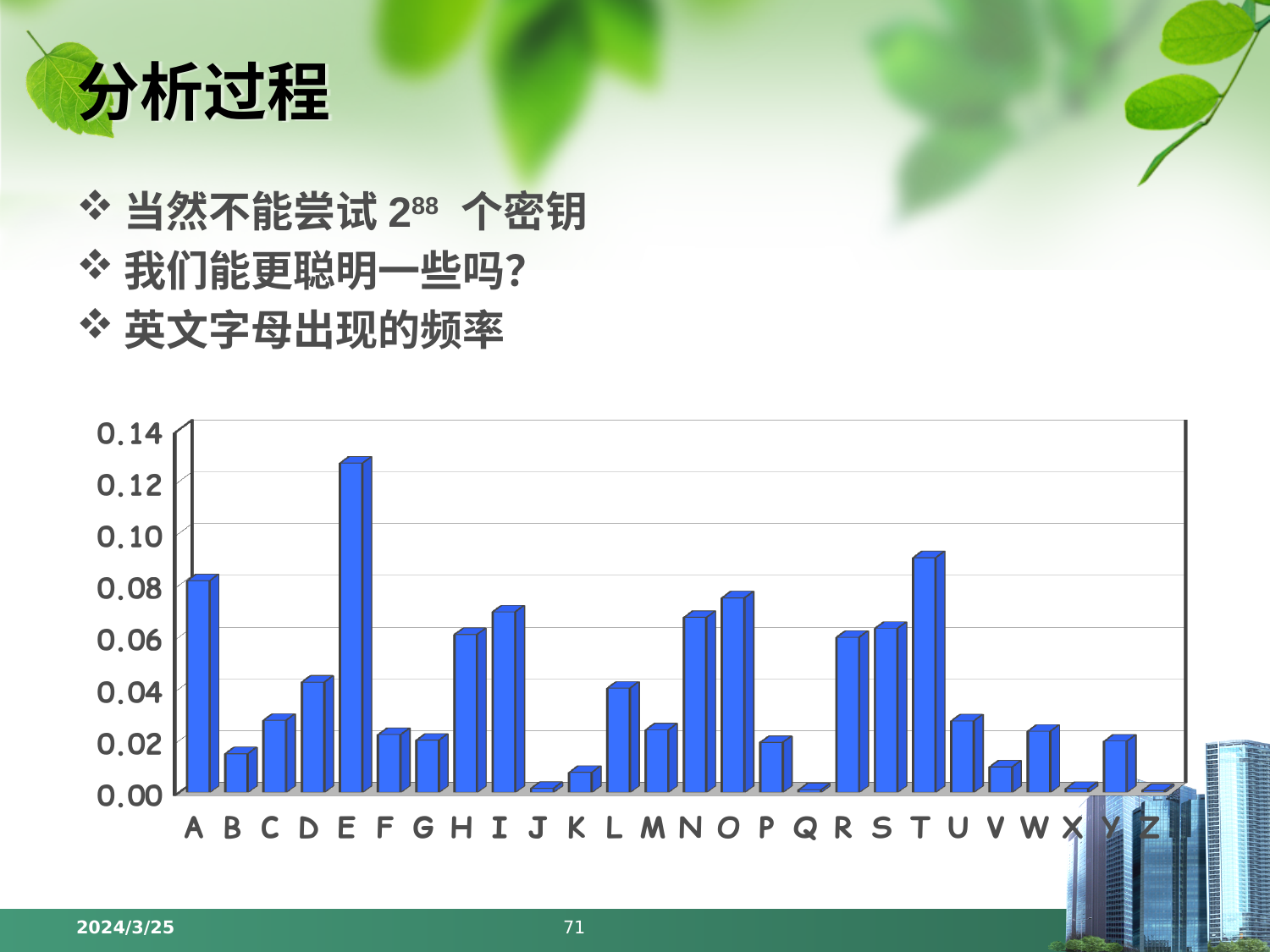

# 分析过程
当然不能尝试288 个密钥
我们能更聪明一些吗？
英文字母出现的频率

[unsupported chart]

2024/3/25
71